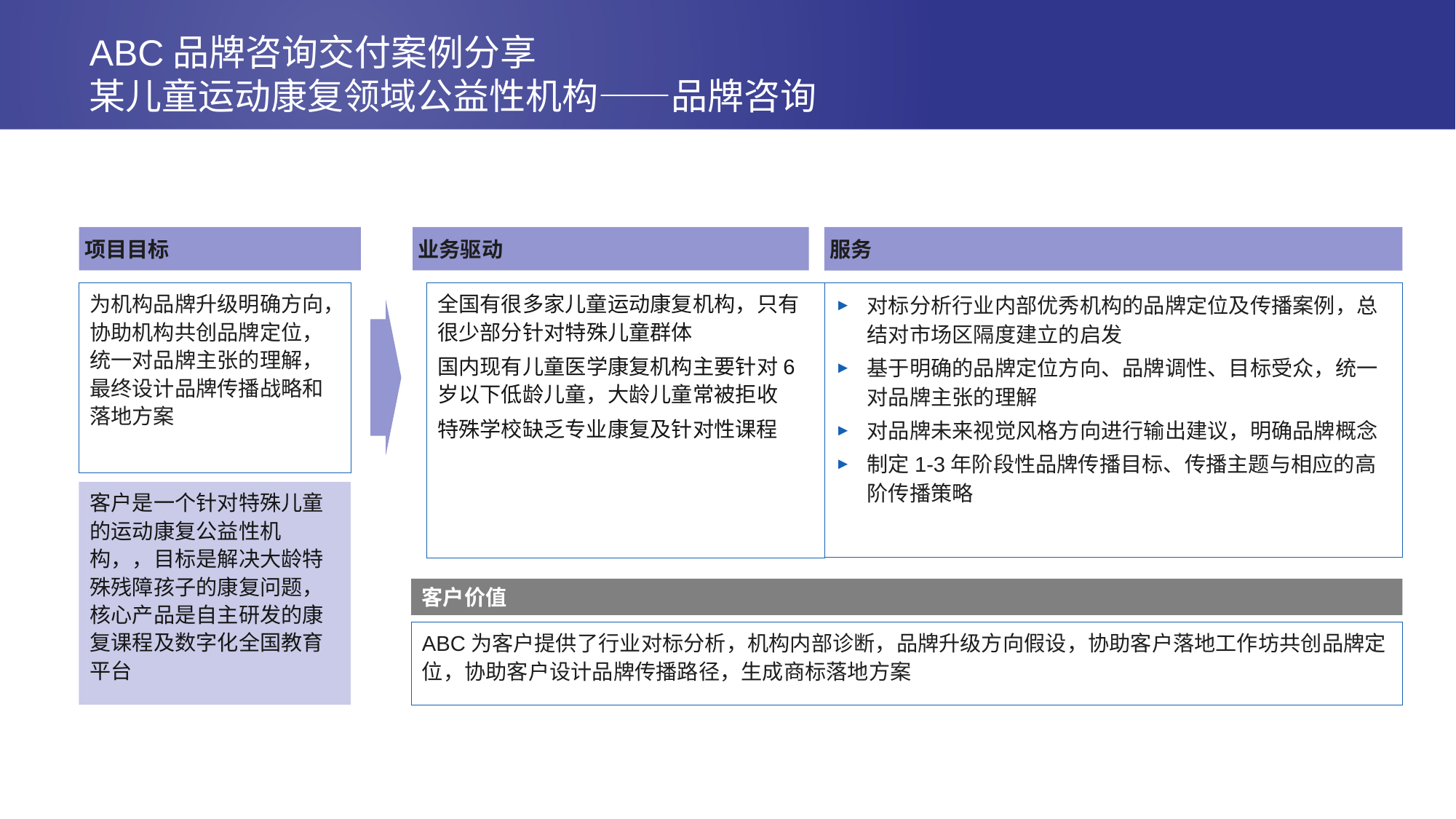

# ABC品牌咨询交付案例分享 某儿童运动康复领域公益性机构——品牌咨询
项目目标
业务驱动
服务
全国有很多家儿童运动康复机构，只有很少部分针对特殊儿童群体
国内现有儿童医学康复机构主要针对6岁以下低龄儿童，大龄儿童常被拒收
特殊学校缺乏专业康复及针对性课程
对标分析行业内部优秀机构的品牌定位及传播案例，总结对市场区隔度建立的启发
基于明确的品牌定位方向、品牌调性、目标受众，统一对品牌主张的理解
对品牌未来视觉风格方向进行输出建议，明确品牌概念
制定1-3年阶段性品牌传播目标、传播主题与相应的高阶传播策略
为机构品牌升级明确方向，协助机构共创品牌定位，统一对品牌主张的理解，最终设计品牌传播战略和落地方案

客户是一个针对特殊儿童的运动康复公益性机构，，目标是解决大龄特殊残障孩子的康复问题，核心产品是自主研发的康复课程及数字化全国教育平台
客户价值
ABC为客户提供了行业对标分析，机构内部诊断，品牌升级方向假设，协助客户落地工作坊共创品牌定位，协助客户设计品牌传播路径，生成商标落地方案